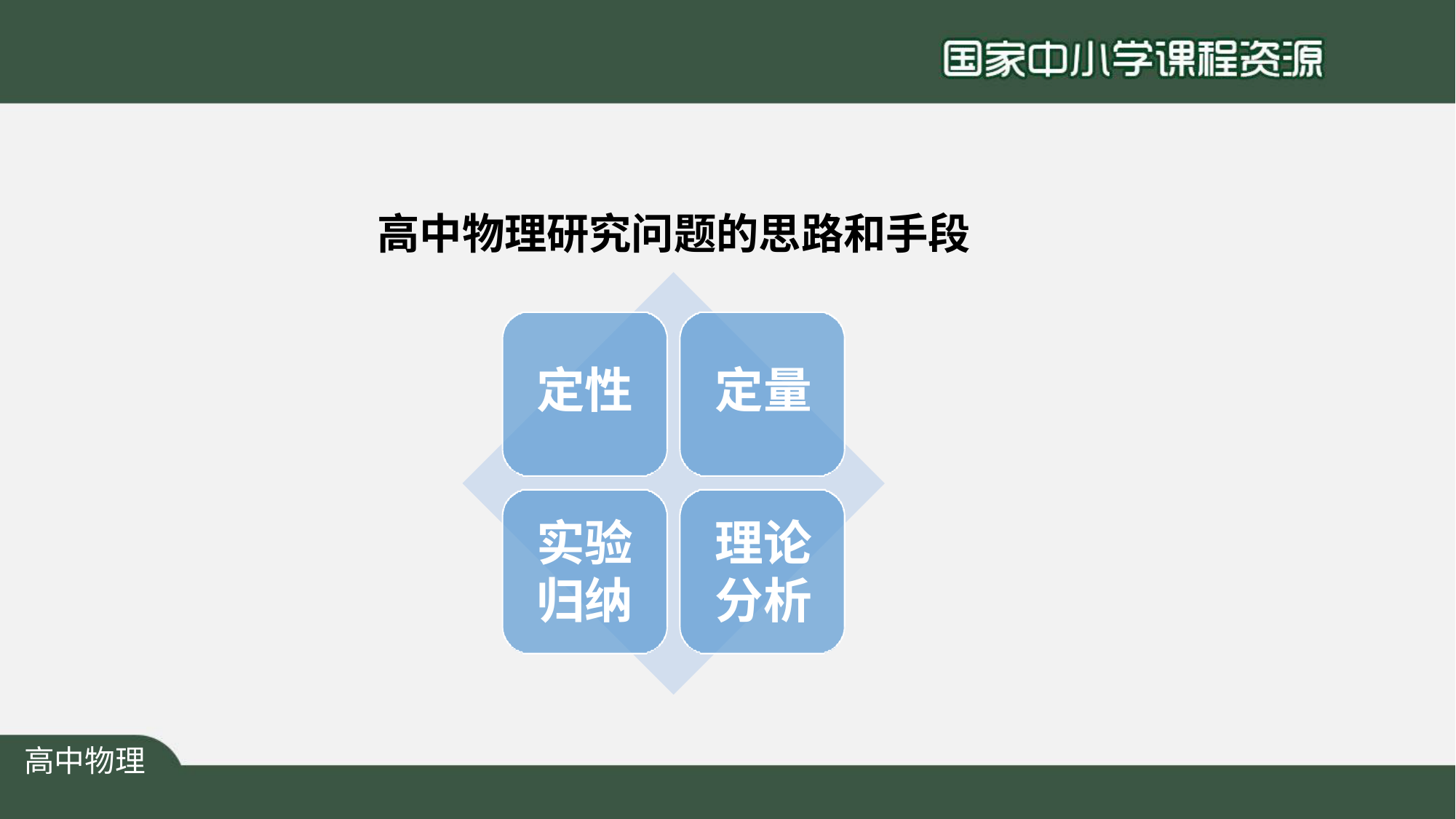

# 高中物理研究问题的思路和手段

定性	定量

实验	理论
归纳	分析

高中物理